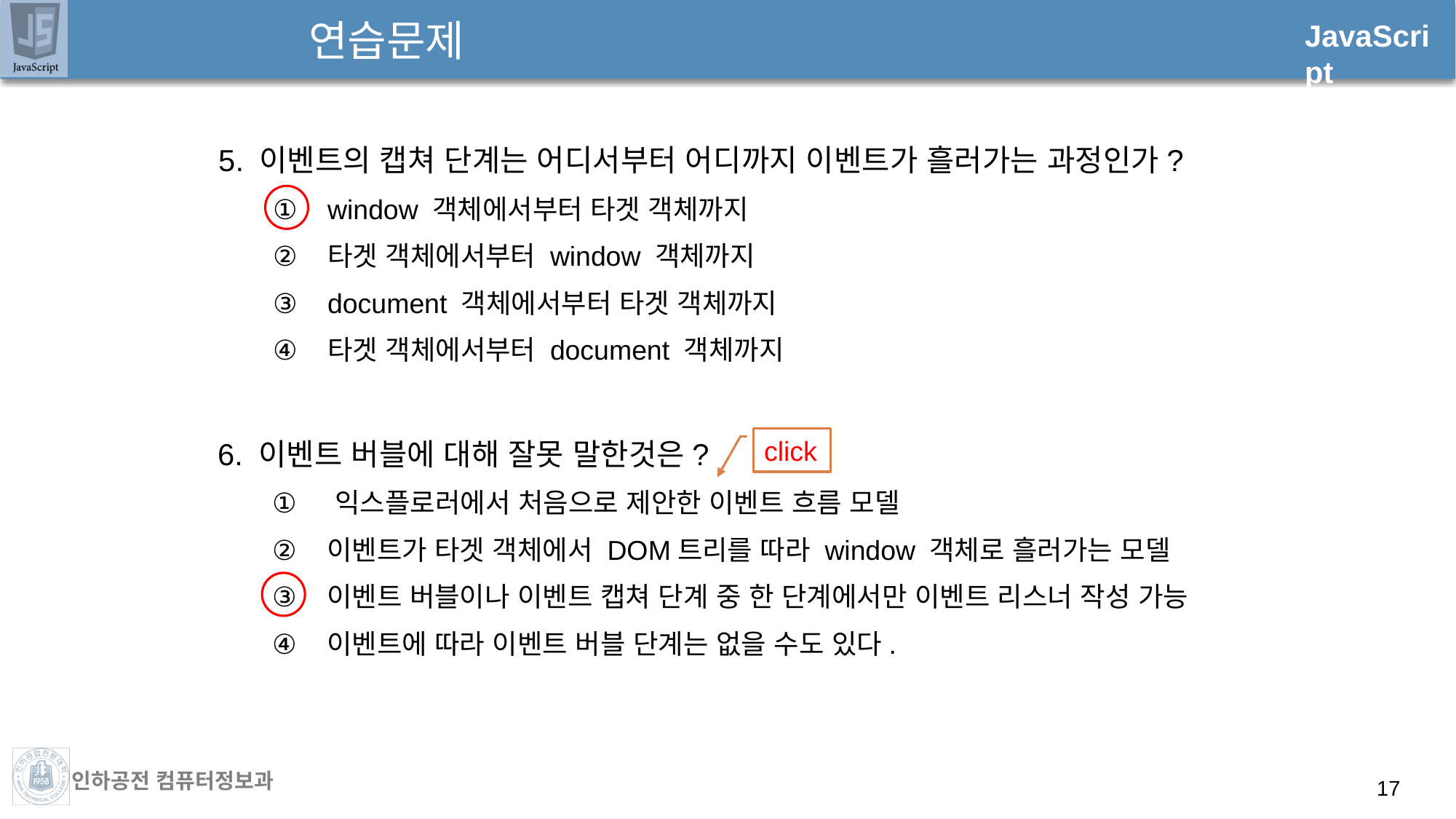

# 연습문제
5. 이벤트의 캡쳐 단계는 어디서부터 어디까지 이벤트가 흘러가는 과정인가?
window 객체에서부터 타겟 객체까지
타겟 객체에서부터 window 객체까지
document 객체에서부터 타겟 객체까지
타겟 객체에서부터 document 객체까지

6. 이벤트 버블에 대해 잘못 말한것은?
  익스플로러에서 처음으로 제안한 이벤트 흐름 모델
이벤트가 타겟 객체에서 DOM트리를 따라 window 객체로 흘러가는 모델
이벤트 버블이나 이벤트 캡쳐 단계 중 한 단계에서만 이벤트 리스너 작성 가능
이벤트에 따라 이벤트 버블 단계는 없을 수도 있다.
click